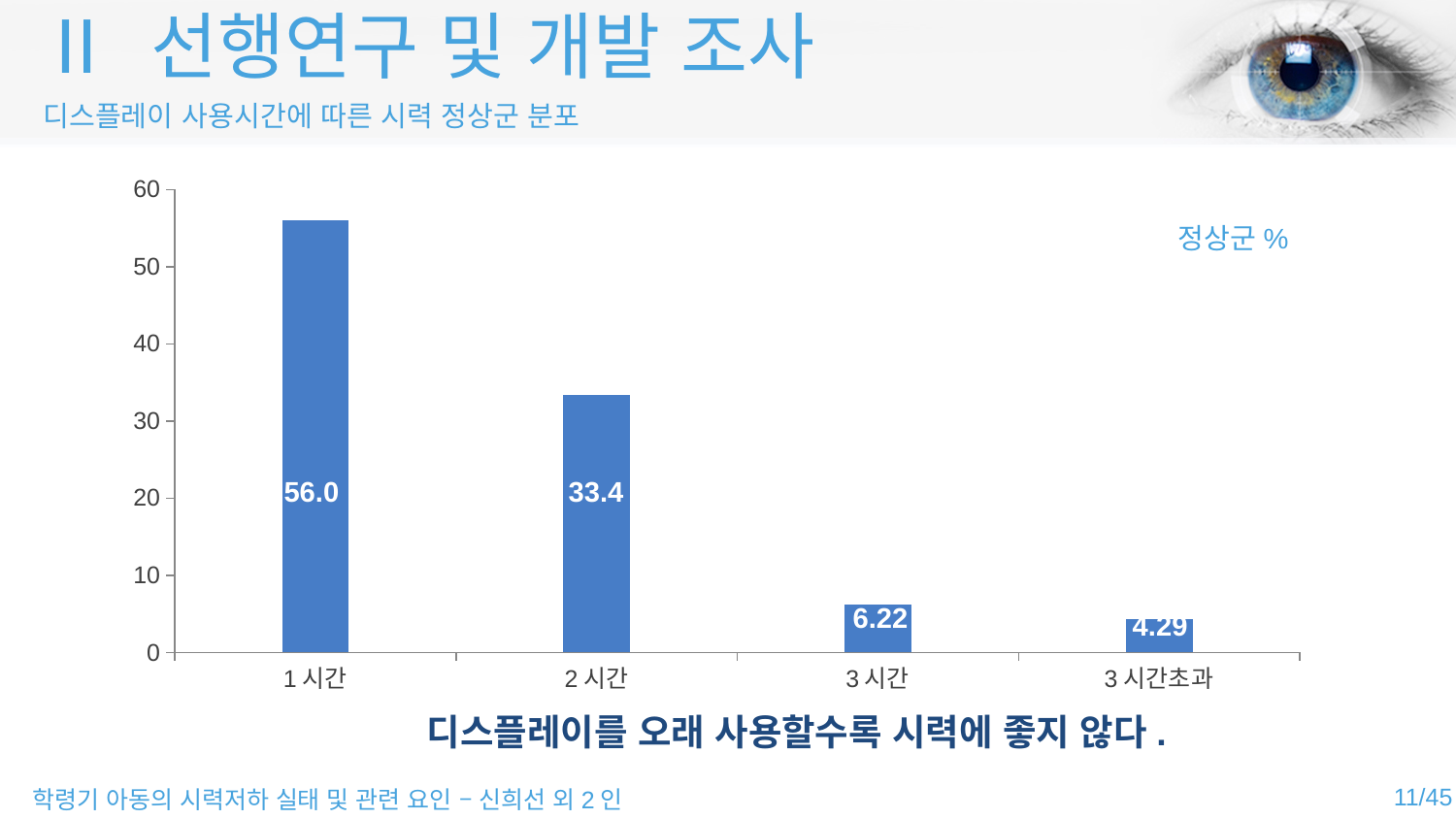

Ⅱ 선행연구 및 개발 조사
디스플레이 사용시간에 따른 시력 정상군 분포

### Chart

| Category | Series 1 | 열1 | 열2 | 열3 |
|---|---|---|---|---|
| 1시간 | 56.0 | None | None | None |
| 2시간 | 33.4 | None | None | None |
| 3시간 | 6.22 | None | None | None |
| 3시간초과 | 4.29 | None | None | None |
정상군%
56.0
33.4
6.22
4.29
디스플레이를 오래 사용할수록 시력에 좋지 않다.
11/45
학령기 아동의 시력저하 실태 및 관련 요인 – 신희선 외2인